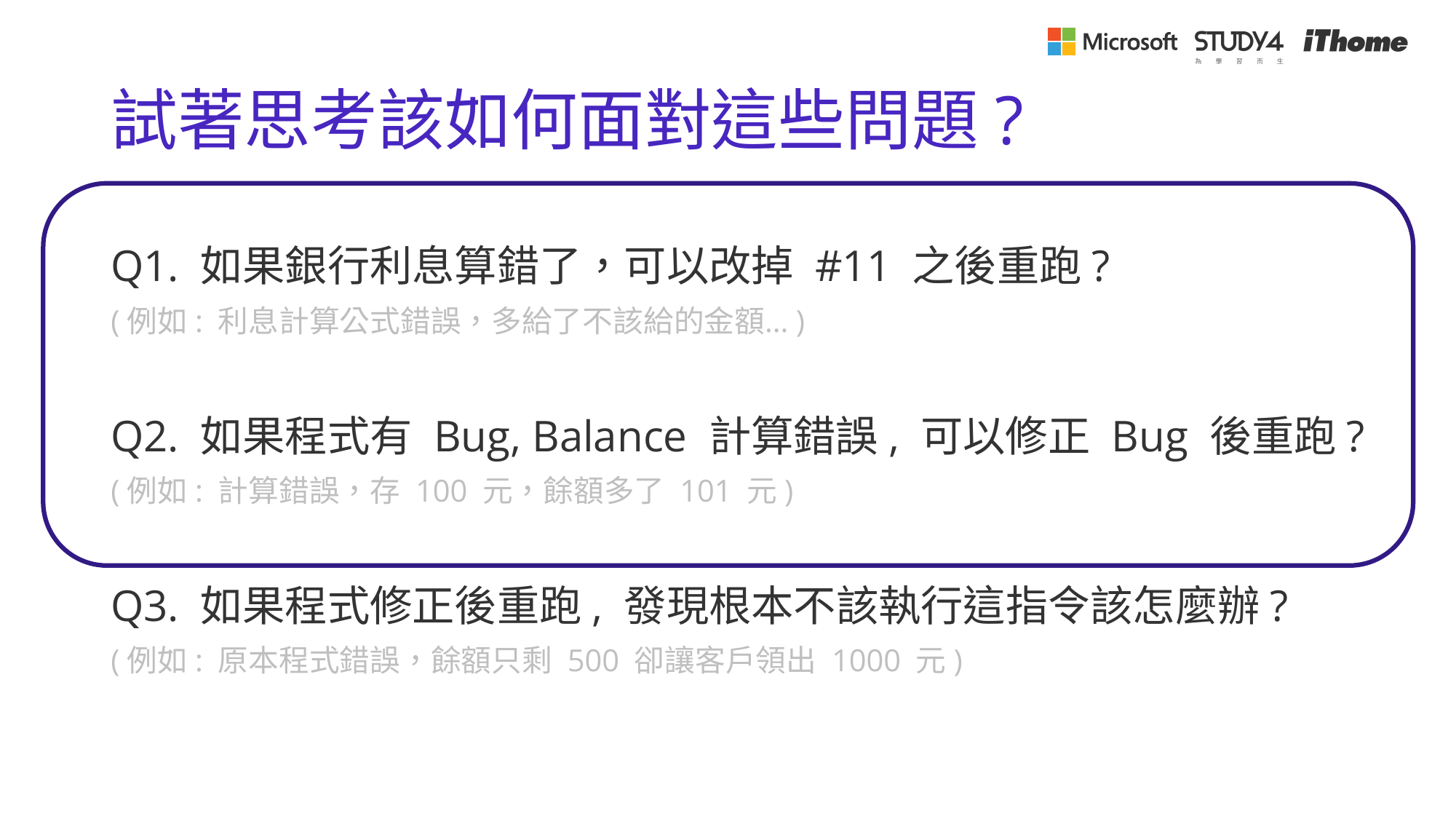

# 試著思考該如何面對這些問題?

Q1. 如果銀行利息算錯了，可以改掉 #11 之後重跑?
(例如: 利息計算公式錯誤，多給了不該給的金額…)

Q2. 如果程式有 Bug, Balance 計算錯誤, 可以修正 Bug 後重跑?
(例如: 計算錯誤，存 100 元，餘額多了 101 元)

Q3. 如果程式修正後重跑, 發現根本不該執行這指令該怎麼辦?
(例如: 原本程式錯誤，餘額只剩 500 卻讓客戶領出 1000 元)